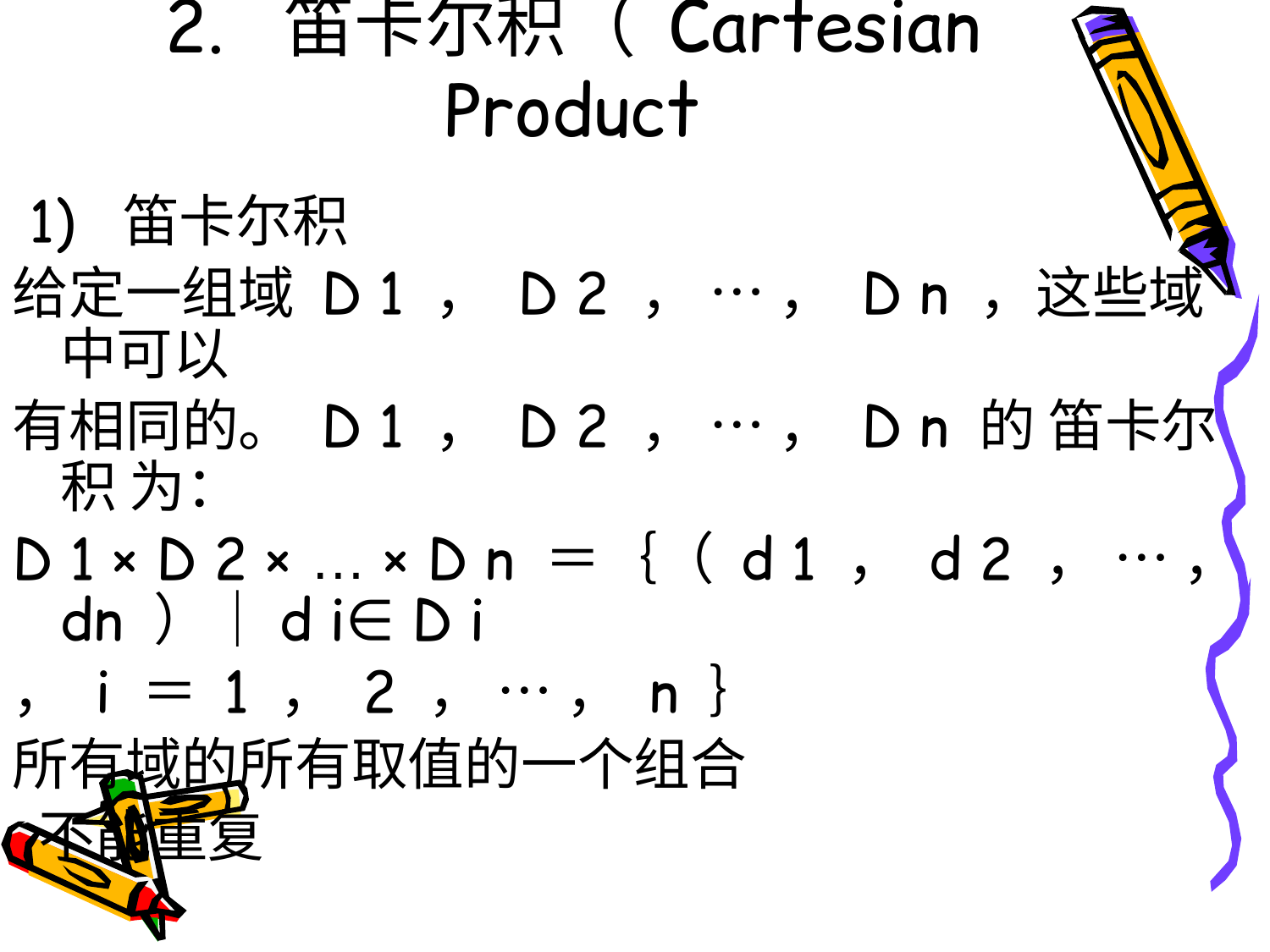

# 2.  笛卡尔积（ Cartesian Product
 1)  笛卡尔积
给定一组域 D 1 ， D 2 ， … ， D n ，这些域中可以
有相同的。 D 1 ， D 2 ， … ， D n 的 笛卡尔积 为：
D 1 × D 2 × … × D n ＝｛（ d 1 ， d 2 ， … ， dn ）｜d i∈ D i
， i ＝ 1 ， 2 ， … ， n ｝
所有域的所有取值的一个组合
 不能重复